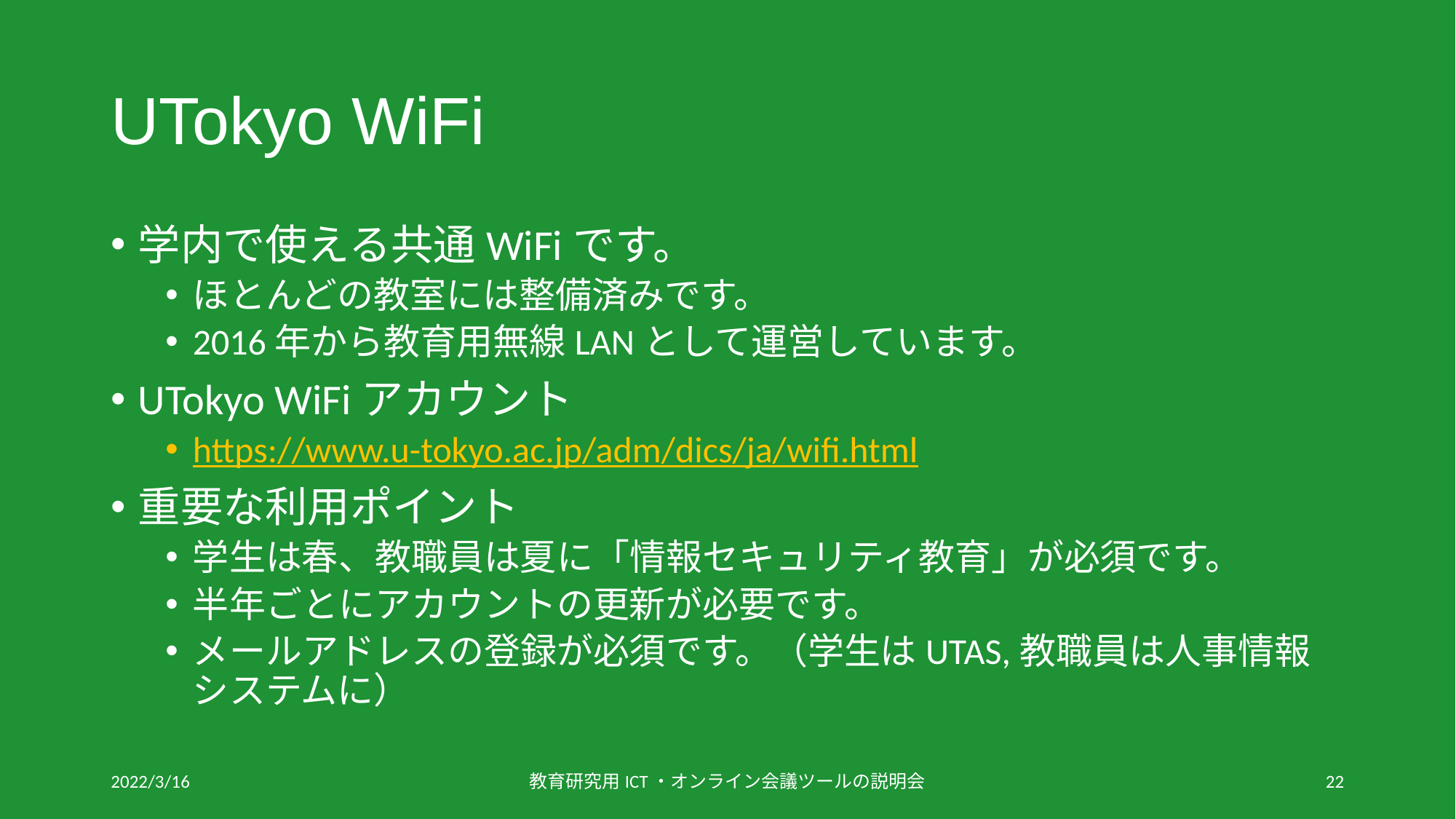

# UTokyo WiFi
学内で使える共通WiFiです。
ほとんどの教室には整備済みです。
2016年から教育用無線LANとして運営しています。
UTokyo WiFiアカウント
https://www.u-tokyo.ac.jp/adm/dics/ja/wifi.html
重要な利用ポイント
学生は春、教職員は夏に「情報セキュリティ教育」が必須です。
半年ごとにアカウントの更新が必要です。
メールアドレスの登録が必須です。（学生はUTAS,教職員は人事情報システムに）

2022/3/16
教育研究用ICT・オンライン会議ツールの説明会
22